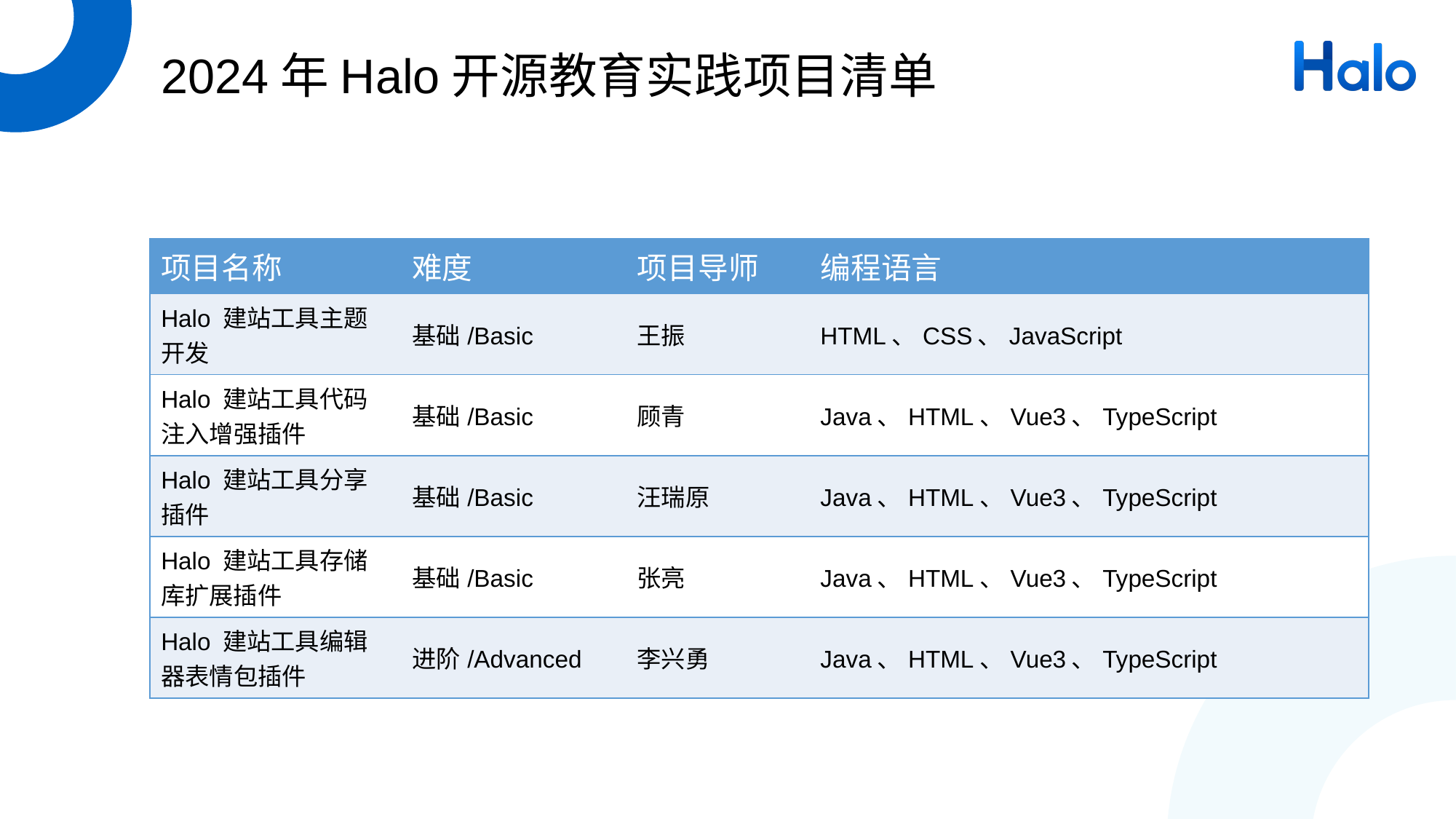

# 2024年Halo开源教育实践项目清单
| 项目名称 | 难度 | 项目导师 | 编程语言 |
| --- | --- | --- | --- |
| Halo 建站工具主题开发 | 基础/Basic | 王振 | HTML、CSS、JavaScript |
| Halo 建站工具代码注入增强插件 | 基础/Basic | 顾青 | Java、HTML、Vue3、TypeScript |
| Halo 建站工具分享插件 | 基础/Basic | 汪瑞原 | Java、HTML、Vue3、TypeScript |
| Halo 建站工具存储库扩展插件 | 基础/Basic | 张亮 | Java、HTML、Vue3、TypeScript |
| Halo 建站工具编辑器表情包插件 | 进阶/Advanced | 李兴勇 | Java、HTML、Vue3、TypeScript |